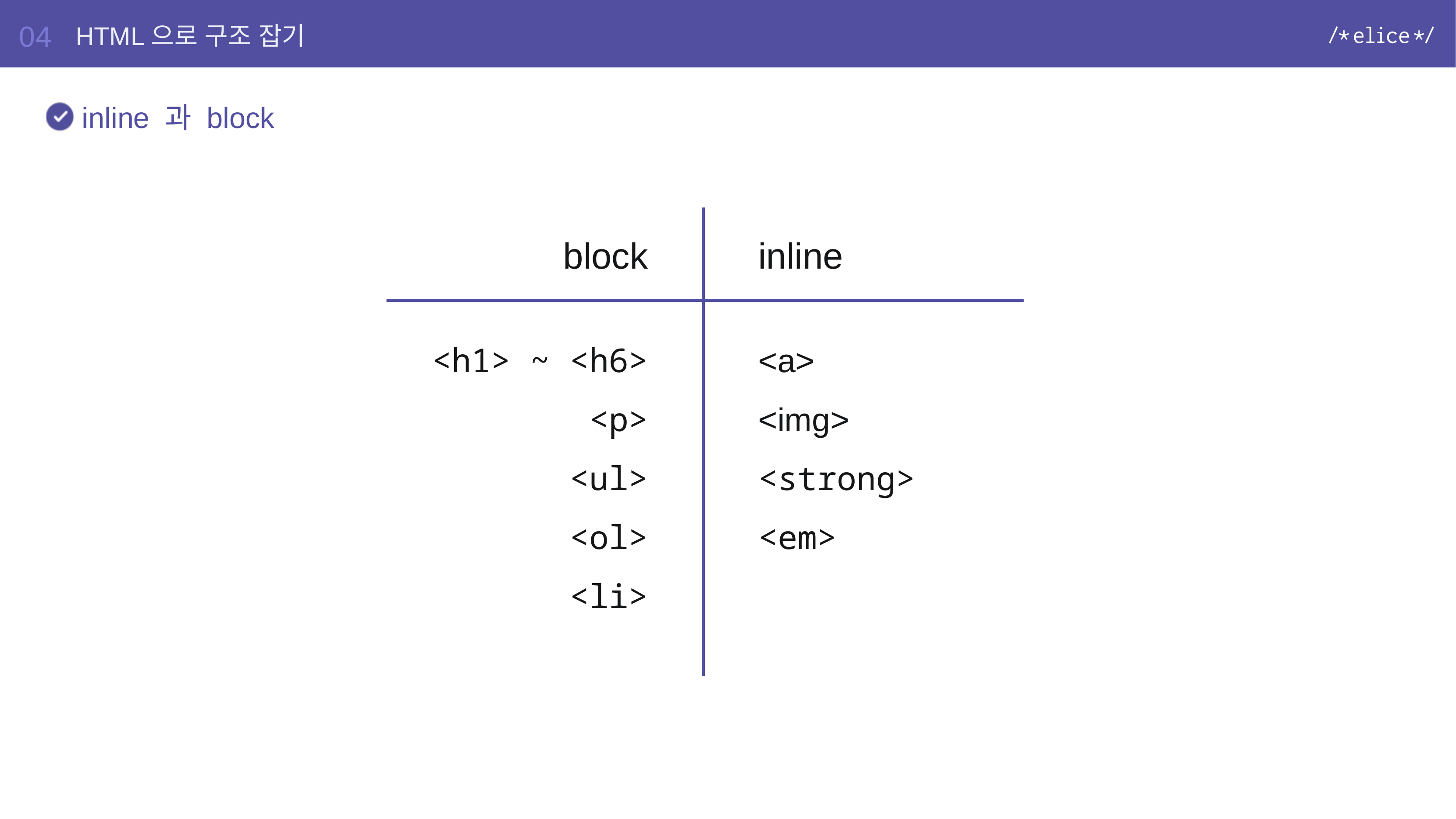

04
HTML으로 구조 잡기
inline 과 block
block

<h1> ~ <h6>
<p>
<ul>
<ol>
<li>
inline

<a>
<img>
<strong>
<em>